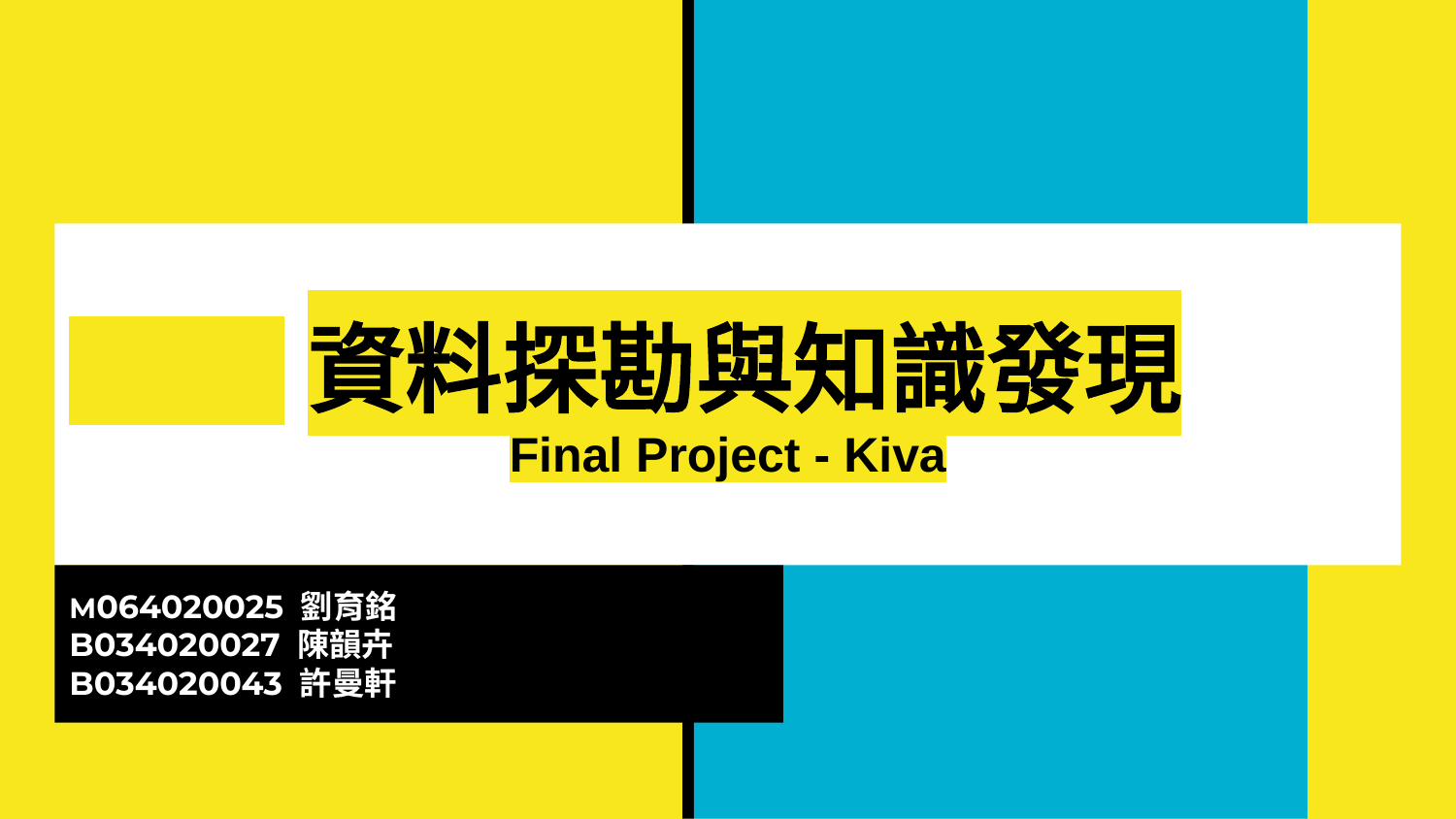

# 資料探勘與知識發現
Final Project - Kiva
M064020025 劉育銘
B034020027 陳韻卉
B034020043 許曼軒